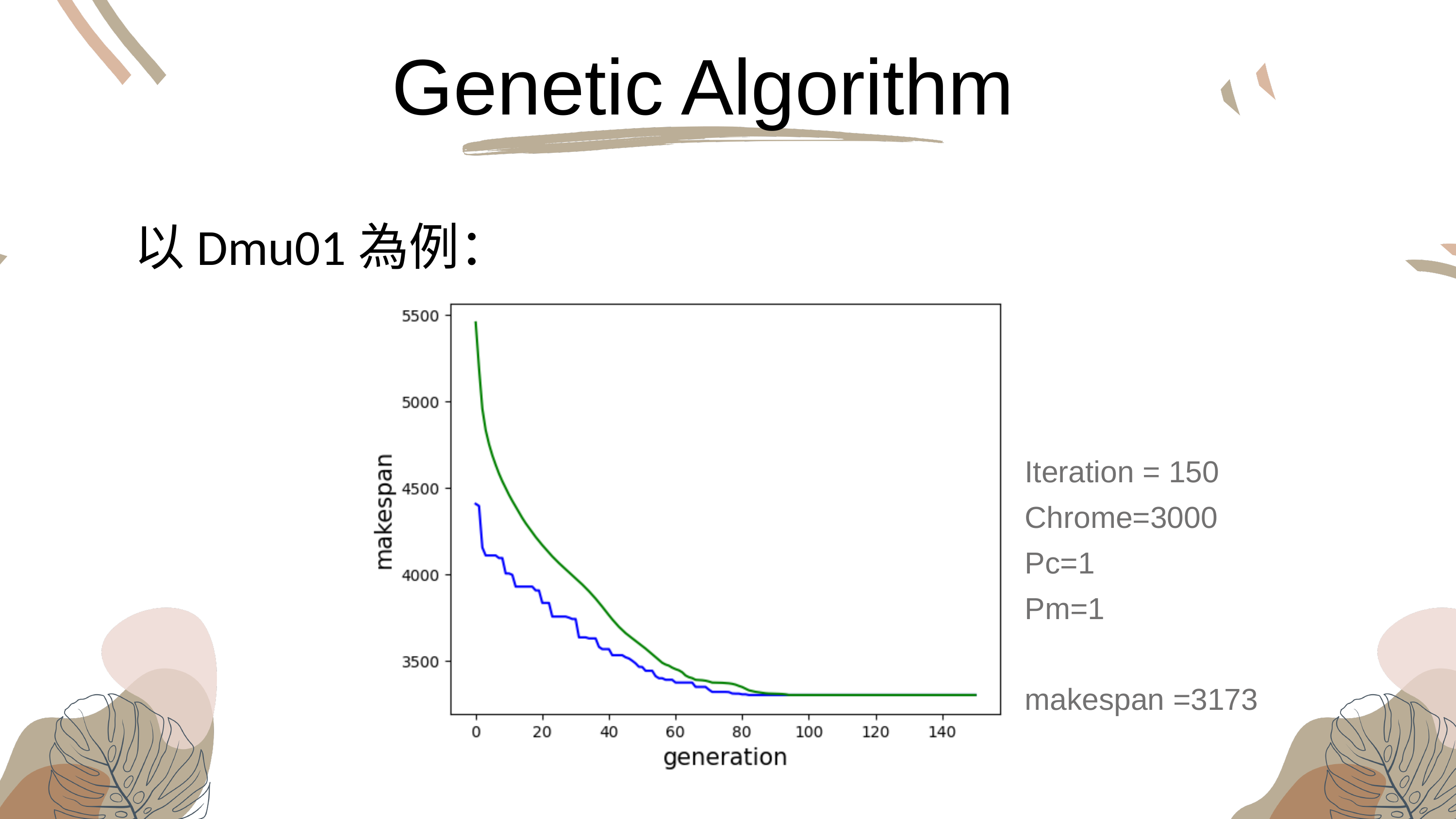

Genetic Algorithm

以Dmu01為例：

Iteration = 150
Chrome=3000
Pc=1
Pm=1

makespan =3173